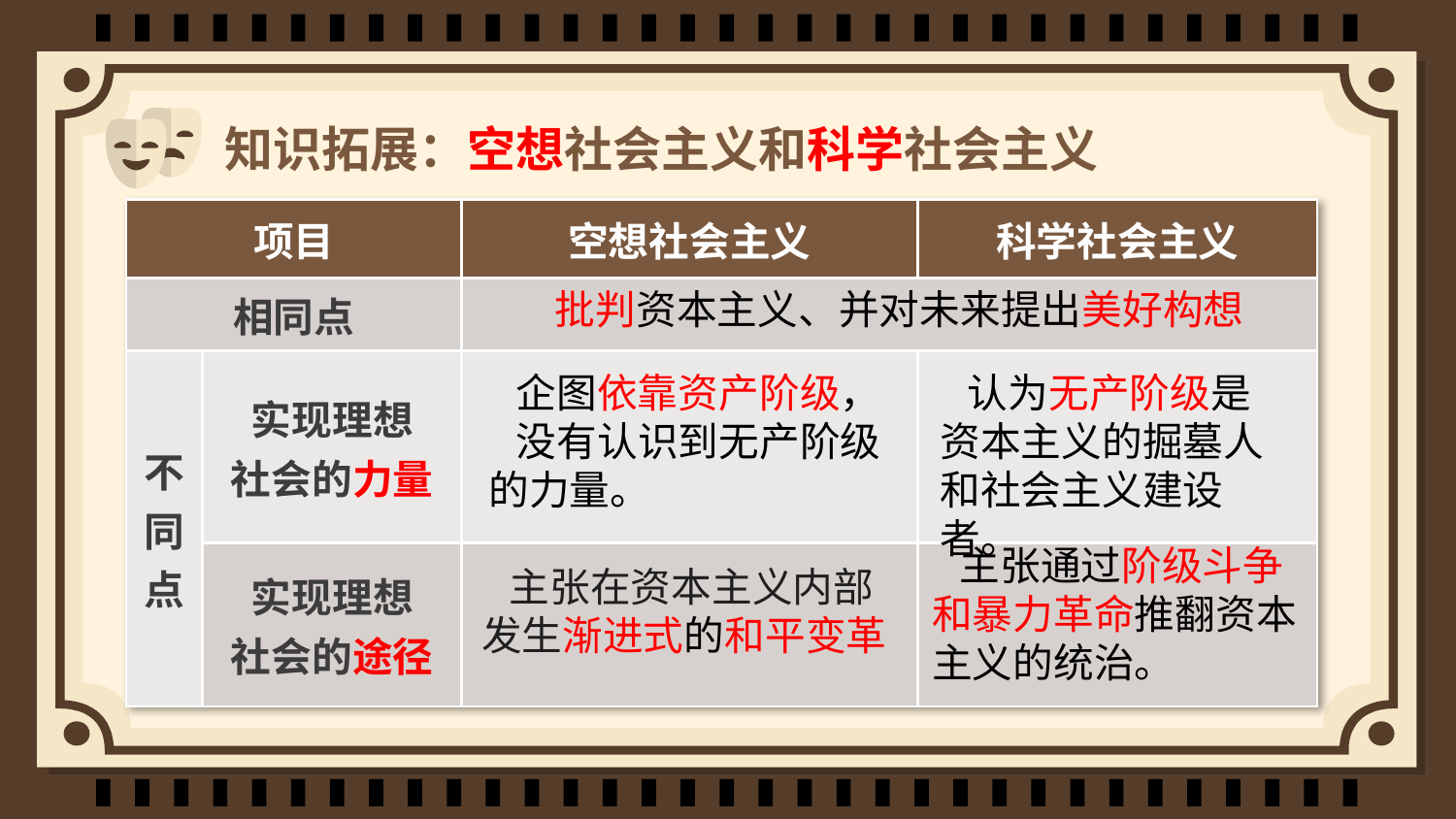

# 知识拓展：空想社会主义和科学社会主义

| 项目 |  | 空想社会主义 | 科学社会主义 |
| --- | --- | --- | --- |
| 相同点 |  |  |  |
| 不同点 | 实现理想 社会的力量 |  |  |
|  | 实现理想 社会的途径 |  |  |
批判资本主义、并对未来提出美好构想
  企图依靠资产阶级，
  没有认识到无产阶级的力量。
  认为无产阶级是
资本主义的掘墓人
和社会主义建设者。
  主张通过阶级斗争和暴力革命推翻资本主义的统治。
  主张在资本主义内部发生渐进式的和平变革